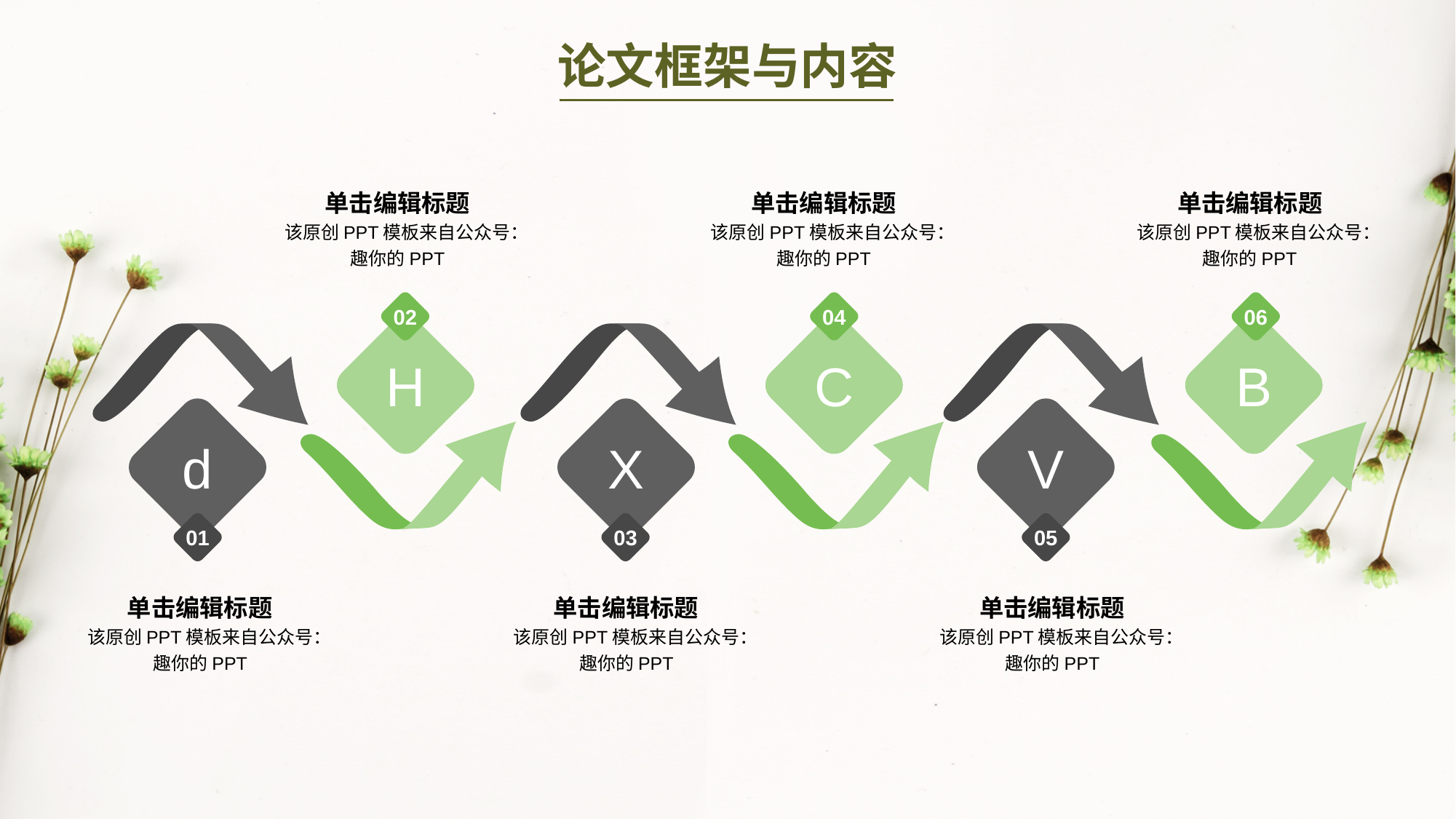

论文框架与内容
单击编辑标题
单击编辑标题
单击编辑标题
该原创PPT模板来自公众号：趣你的PPT
该原创PPT模板来自公众号：趣你的PPT
该原创PPT模板来自公众号：趣你的PPT
02
04
06
H
C
B

d
X
V

01
03
05
单击编辑标题
单击编辑标题
单击编辑标题
该原创PPT模板来自公众号：趣你的PPT
该原创PPT模板来自公众号：趣你的PPT
该原创PPT模板来自公众号：趣你的PPT